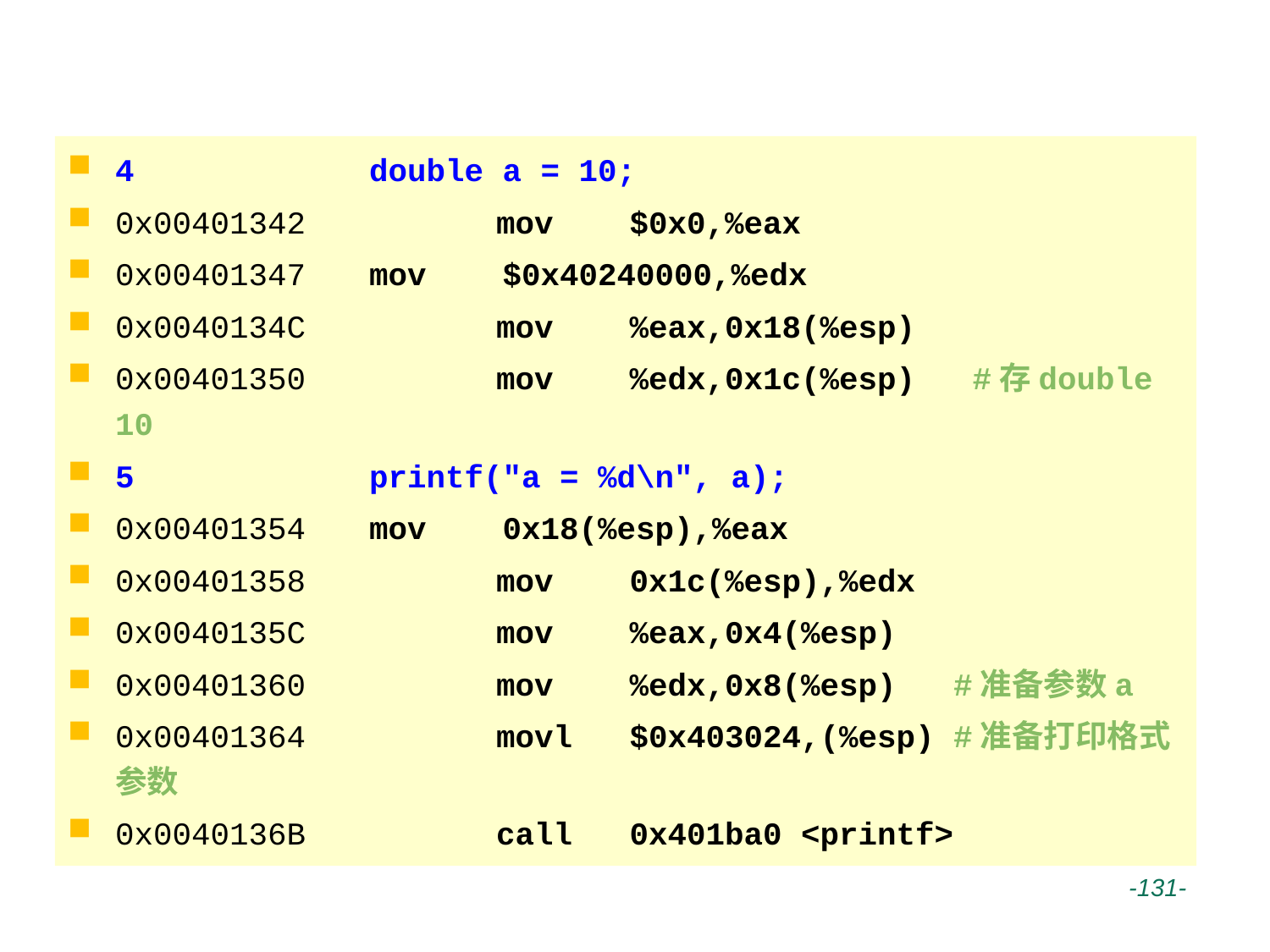

# X86-64架构（Windows-IA32）
4  		double a = 10;
0x00401342		mov    $0x0,%eax
0x00401347  	mov    $0x40240000,%edx
0x0040134C		mov    %eax,0x18(%esp)
0x00401350		mov    %edx,0x1c(%esp)   #存double 10
5  		printf("a = %d\n", a);
0x00401354  	mov    0x18(%esp),%eax
0x00401358		mov    0x1c(%esp),%edx
0x0040135C		mov    %eax,0x4(%esp)
0x00401360	  	mov    %edx,0x8(%esp)   #准备参数a
0x00401364	      	movl   $0x403024,(%esp) #准备打印格式参数
0x0040136B	     	call   0x401ba0 <printf>
 -131-